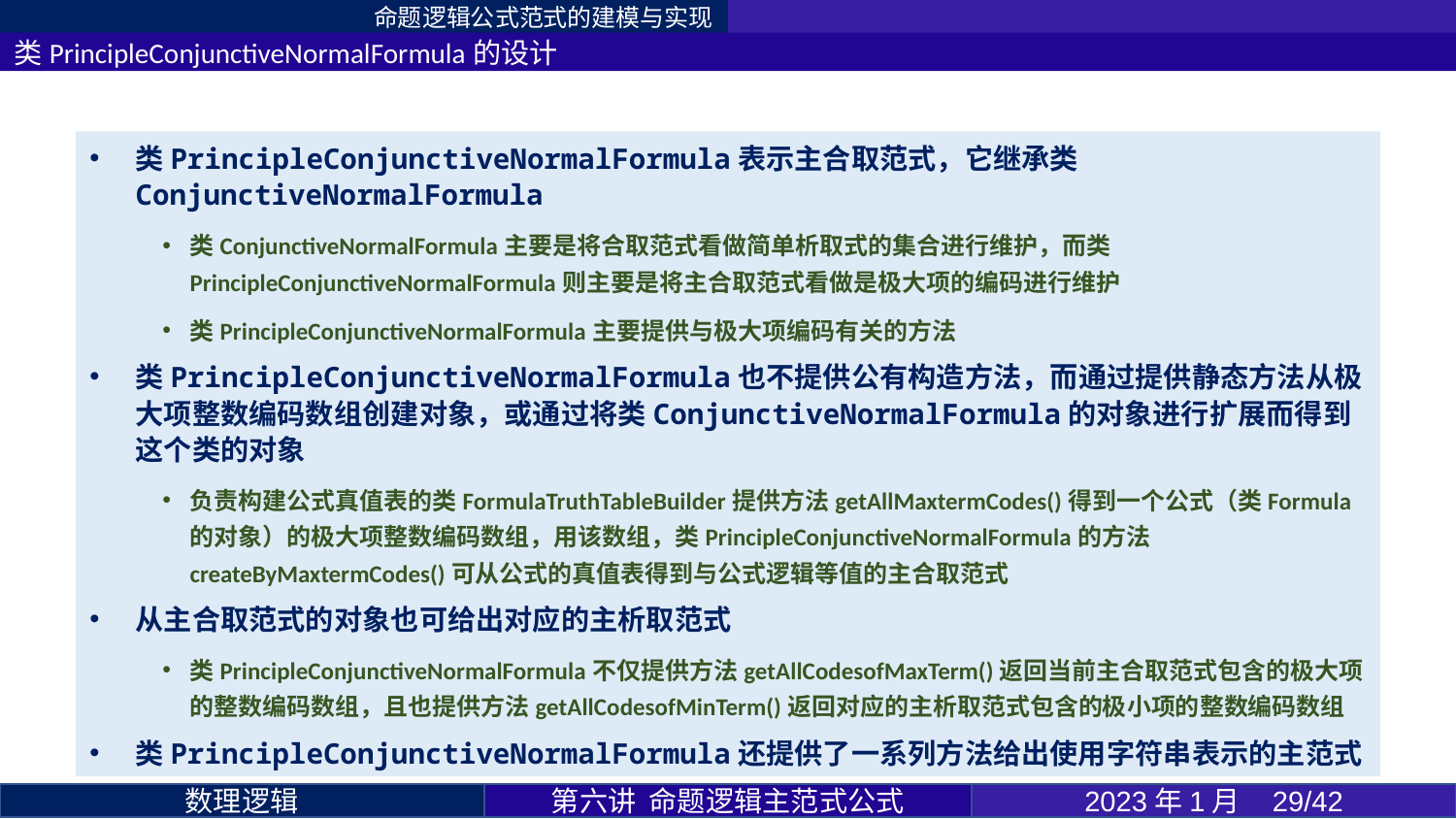

命题逻辑公式范式的建模与实现
类PrincipleConjunctiveNormalFormula的设计
类PrincipleConjunctiveNormalFormula表示主合取范式，它继承类ConjunctiveNormalFormula
类ConjunctiveNormalFormula主要是将合取范式看做简单析取式的集合进行维护，而类PrincipleConjunctiveNormalFormula则主要是将主合取范式看做是极大项的编码进行维护
类PrincipleConjunctiveNormalFormula主要提供与极大项编码有关的方法
类PrincipleConjunctiveNormalFormula也不提供公有构造方法，而通过提供静态方法从极大项整数编码数组创建对象，或通过将类ConjunctiveNormalFormula的对象进行扩展而得到这个类的对象
负责构建公式真值表的类FormulaTruthTableBuilder提供方法getAllMaxtermCodes()得到一个公式（类Formula的对象）的极大项整数编码数组，用该数组，类PrincipleConjunctiveNormalFormula的方法createByMaxtermCodes()可从公式的真值表得到与公式逻辑等值的主合取范式
从主合取范式的对象也可给出对应的主析取范式
类PrincipleConjunctiveNormalFormula不仅提供方法getAllCodesofMaxTerm()返回当前主合取范式包含的极大项的整数编码数组，且也提供方法getAllCodesofMinTerm()返回对应的主析取范式包含的极小项的整数编码数组
类PrincipleConjunctiveNormalFormula还提供了一系列方法给出使用字符串表示的主范式
第六讲  命题逻辑主范式公式
2023年1月    29/42
数理逻辑